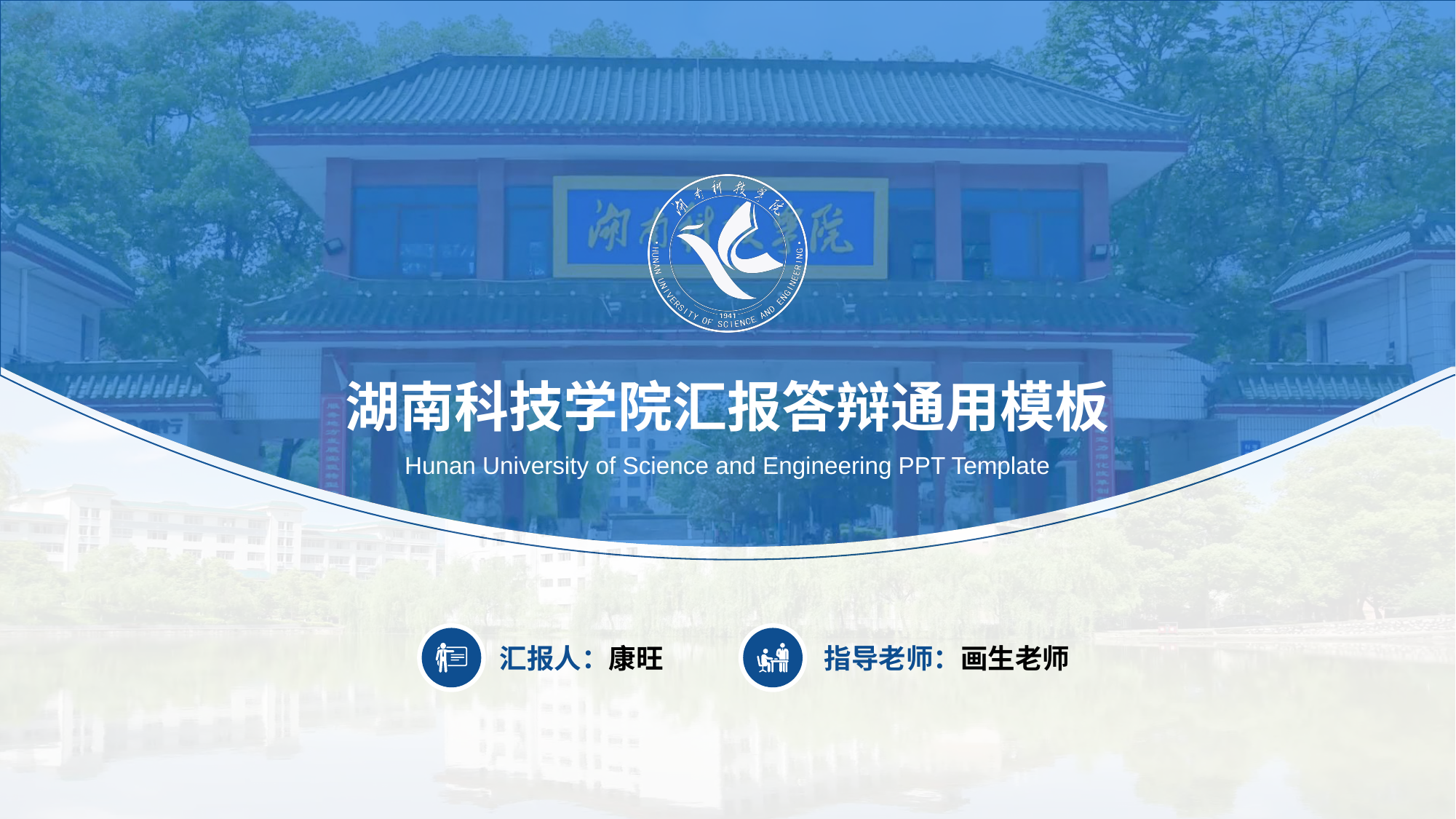

湖南科技学院汇报答辩通用模板

Hunan University of Science and Engineering PPT Template
汇报人：康旺
指导老师：画生老师